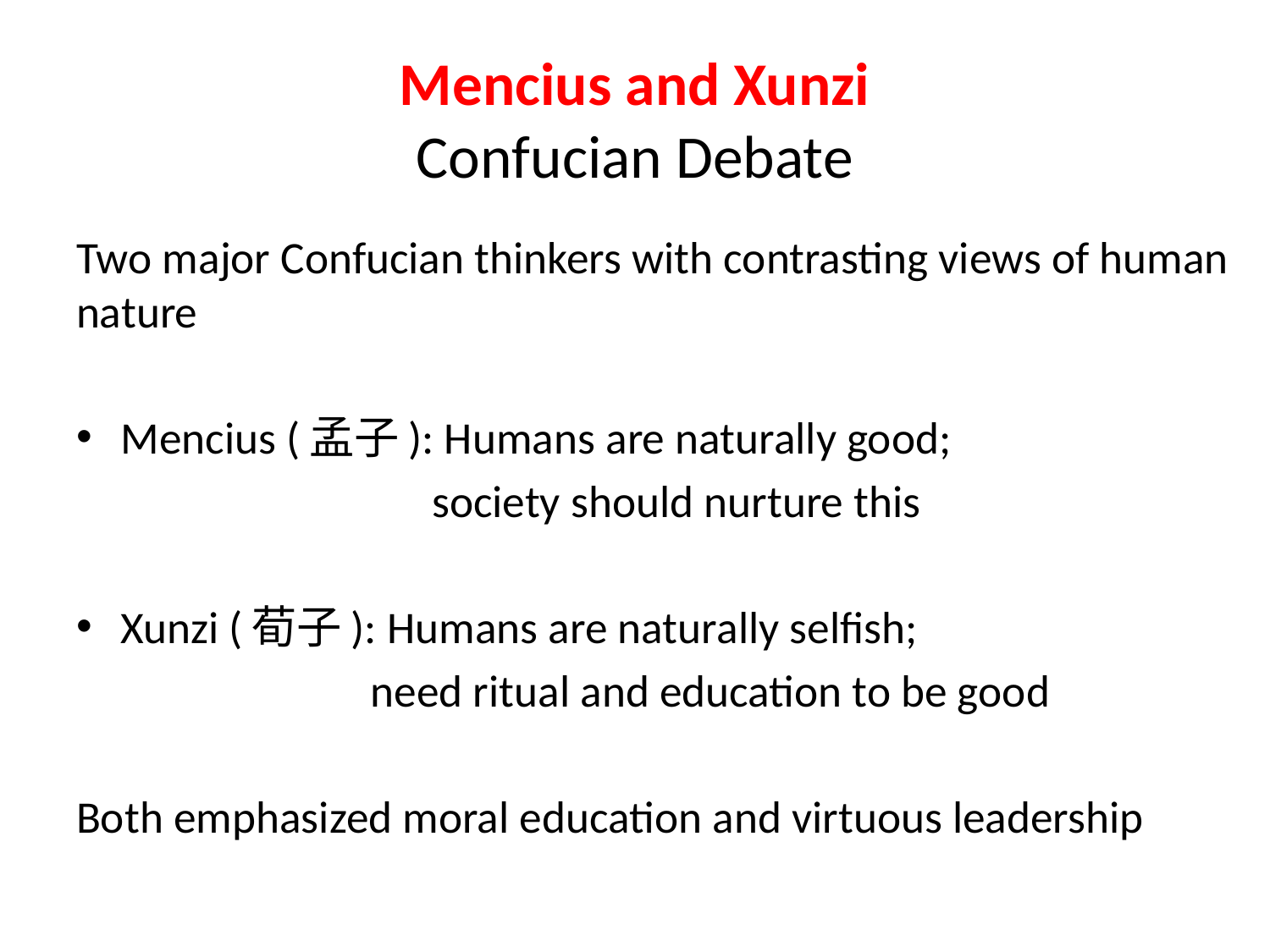

# Mencius and Xunzi Confucian Debate
Two major Confucian thinkers with contrasting views of human nature

Mencius (孟子): Humans are naturally good;
                                   society should nurture this

Xunzi (荀子): Humans are naturally selfish;
                             need ritual and education to be good

Both emphasized moral education and virtuous leadership